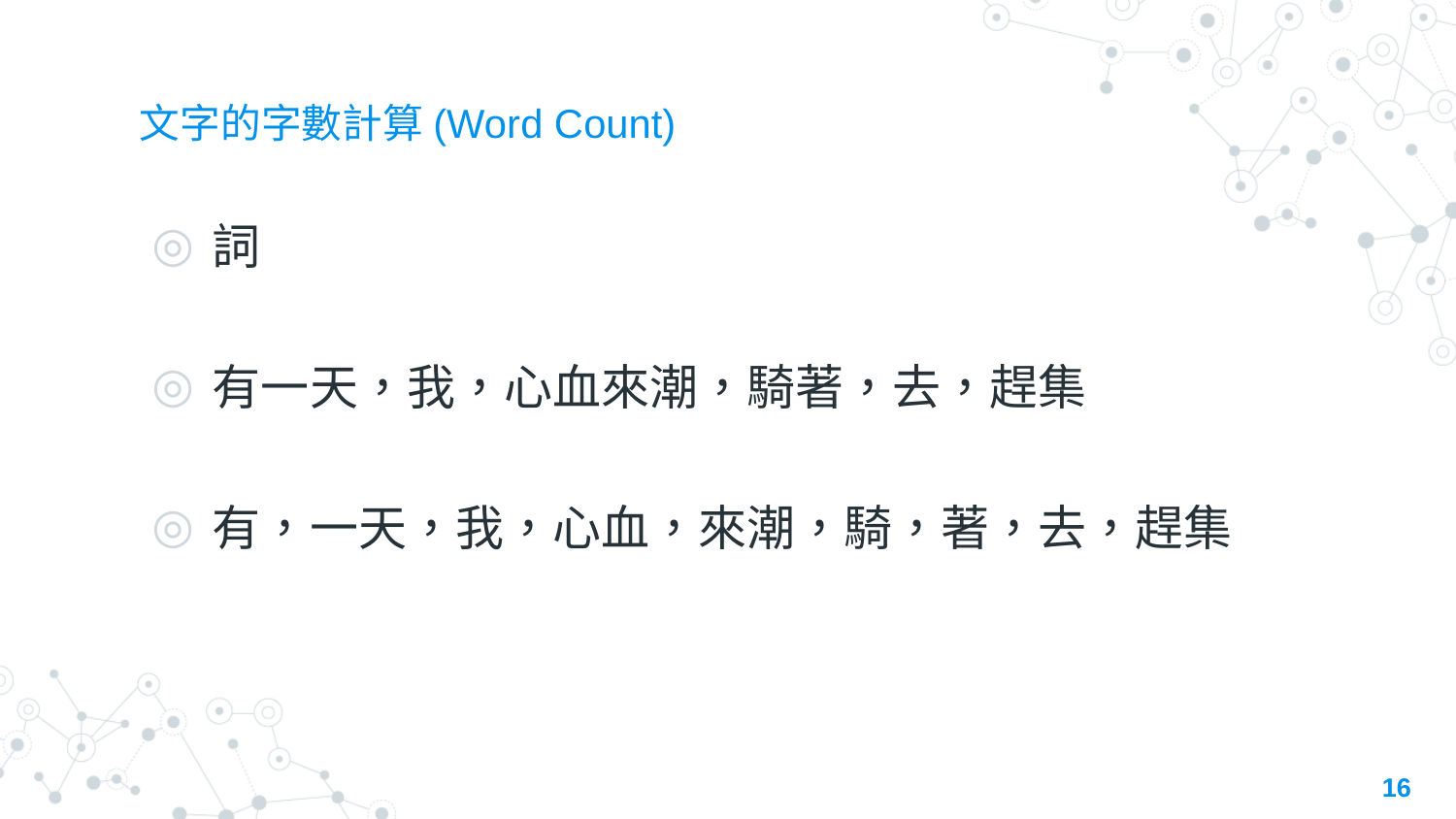

# 文字的字數計算(Word Count)
詞

有一天，我，心血來潮，騎著，去，趕集

有，一天，我，心血，來潮，騎，著，去，趕集

16